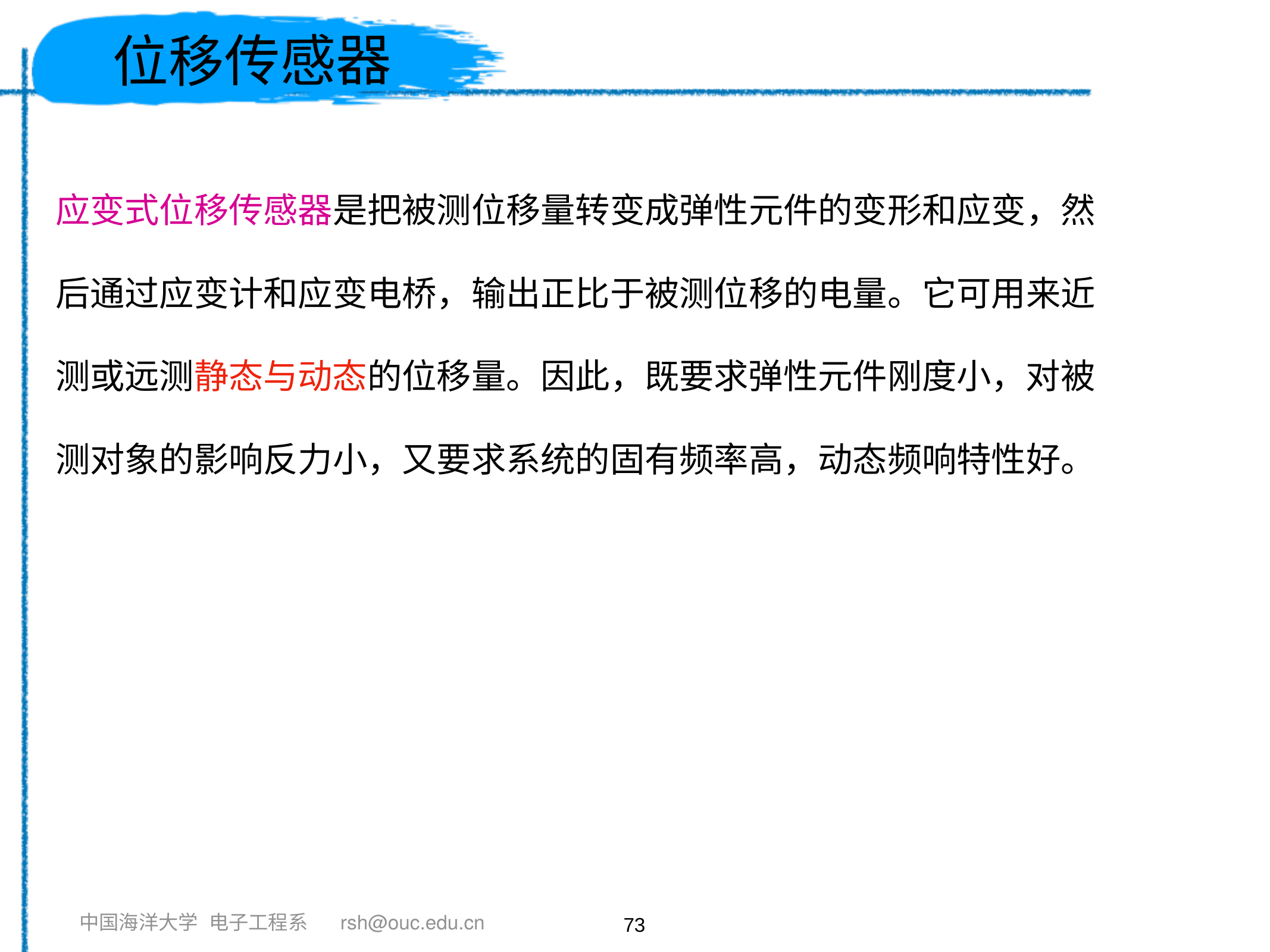

# 位移传感器
应变式位移传感器是把被测位移量转变成弹性元件的变形和应变，然后通过应变计和应变电桥，输出正比于被测位移的电量。它可用来近测或远测静态与动态的位移量。因此，既要求弹性元件刚度小，对被测对象的影响反力小，又要求系统的固有频率高，动态频响特性好。
73